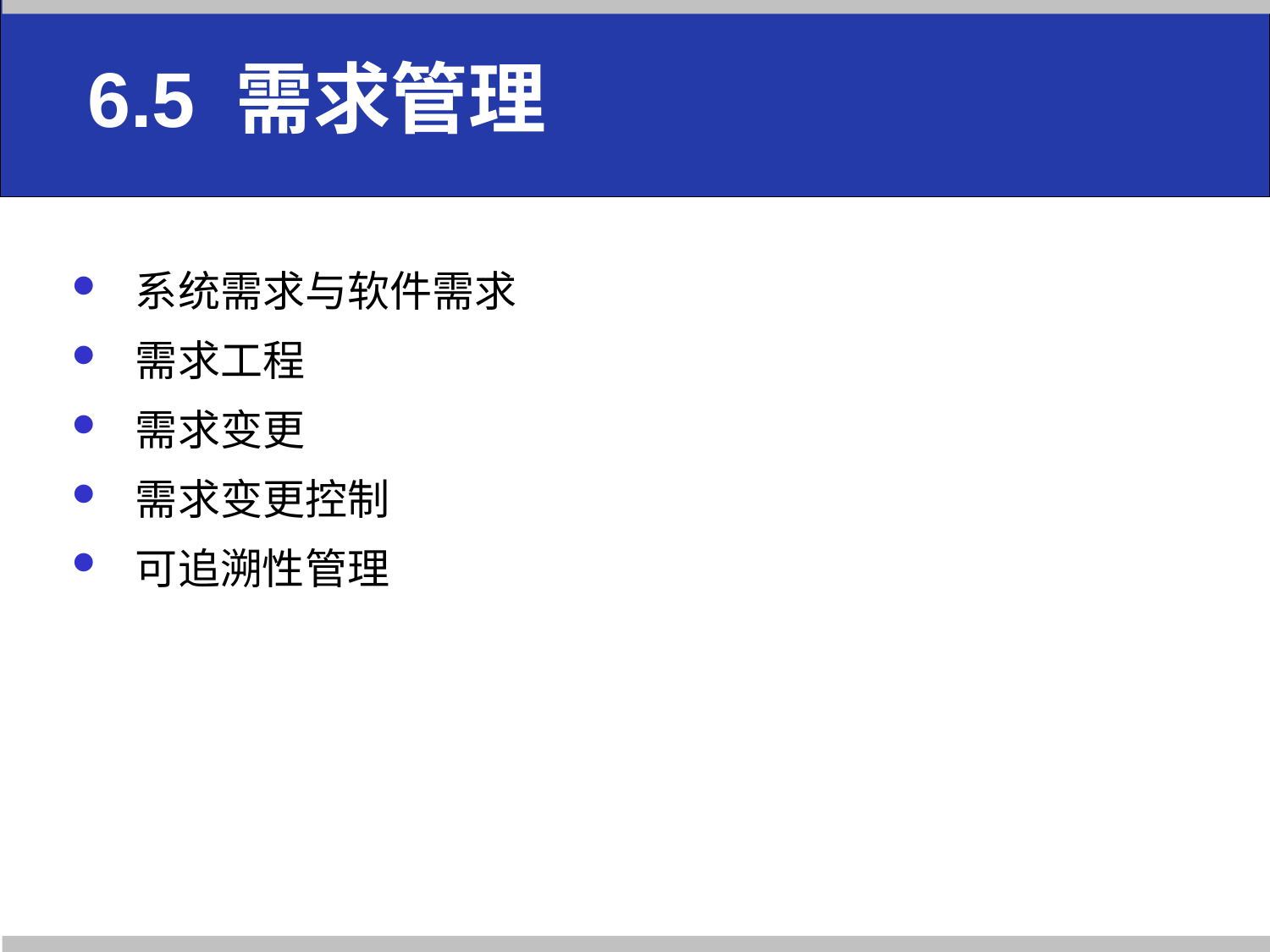

6.5 需求管理
系统需求与软件需求
需求工程
需求变更
需求变更控制
可追溯性管理
791